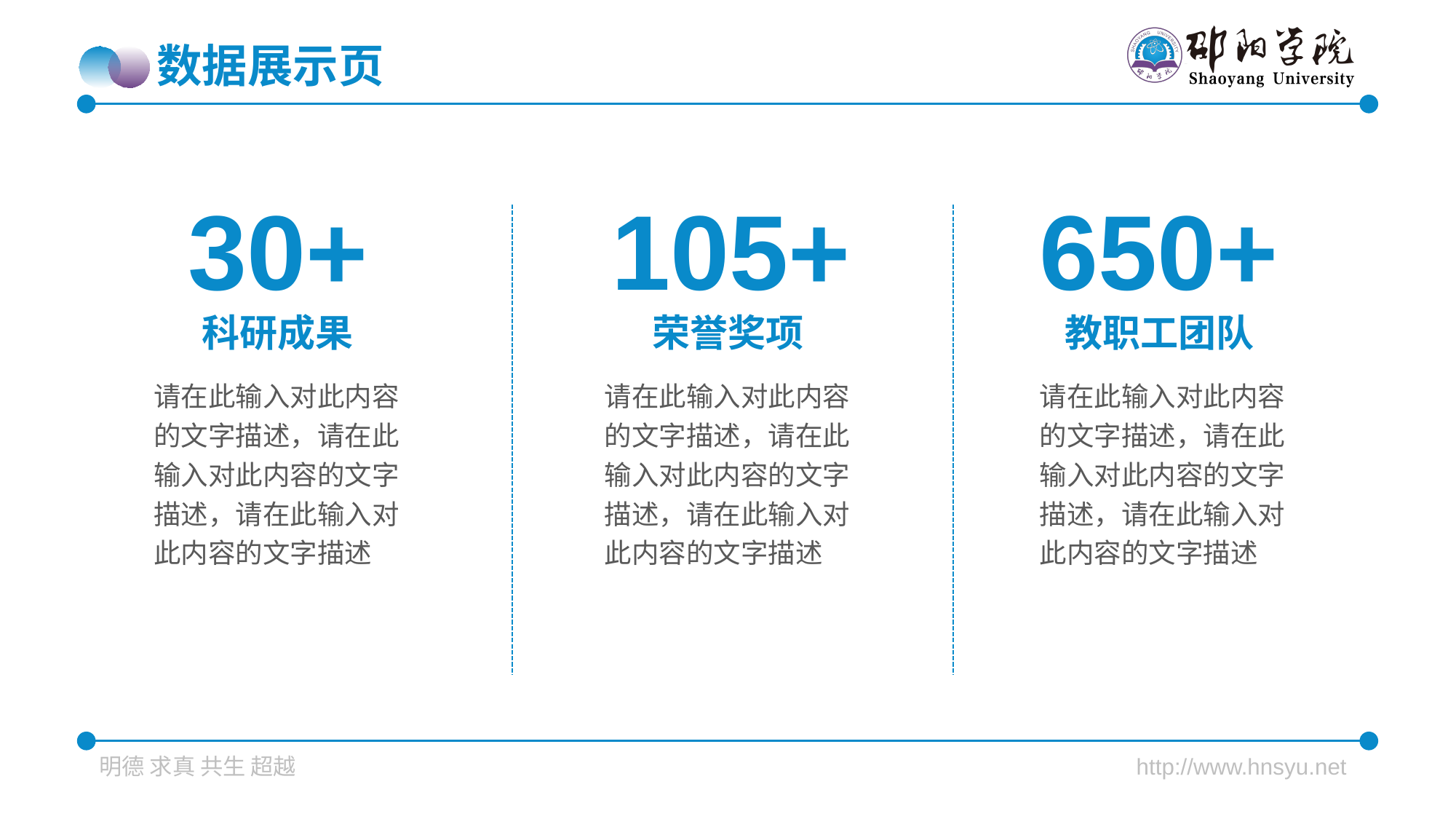

数据展示页
30+
105+
650+
科研成果
荣誉奖项
教职工团队
请在此输入对此内容的文字描述，请在此输入对此内容的文字描述，请在此输入对此内容的文字描述
请在此输入对此内容的文字描述，请在此输入对此内容的文字描述，请在此输入对此内容的文字描述
请在此输入对此内容的文字描述，请在此输入对此内容的文字描述，请在此输入对此内容的文字描述